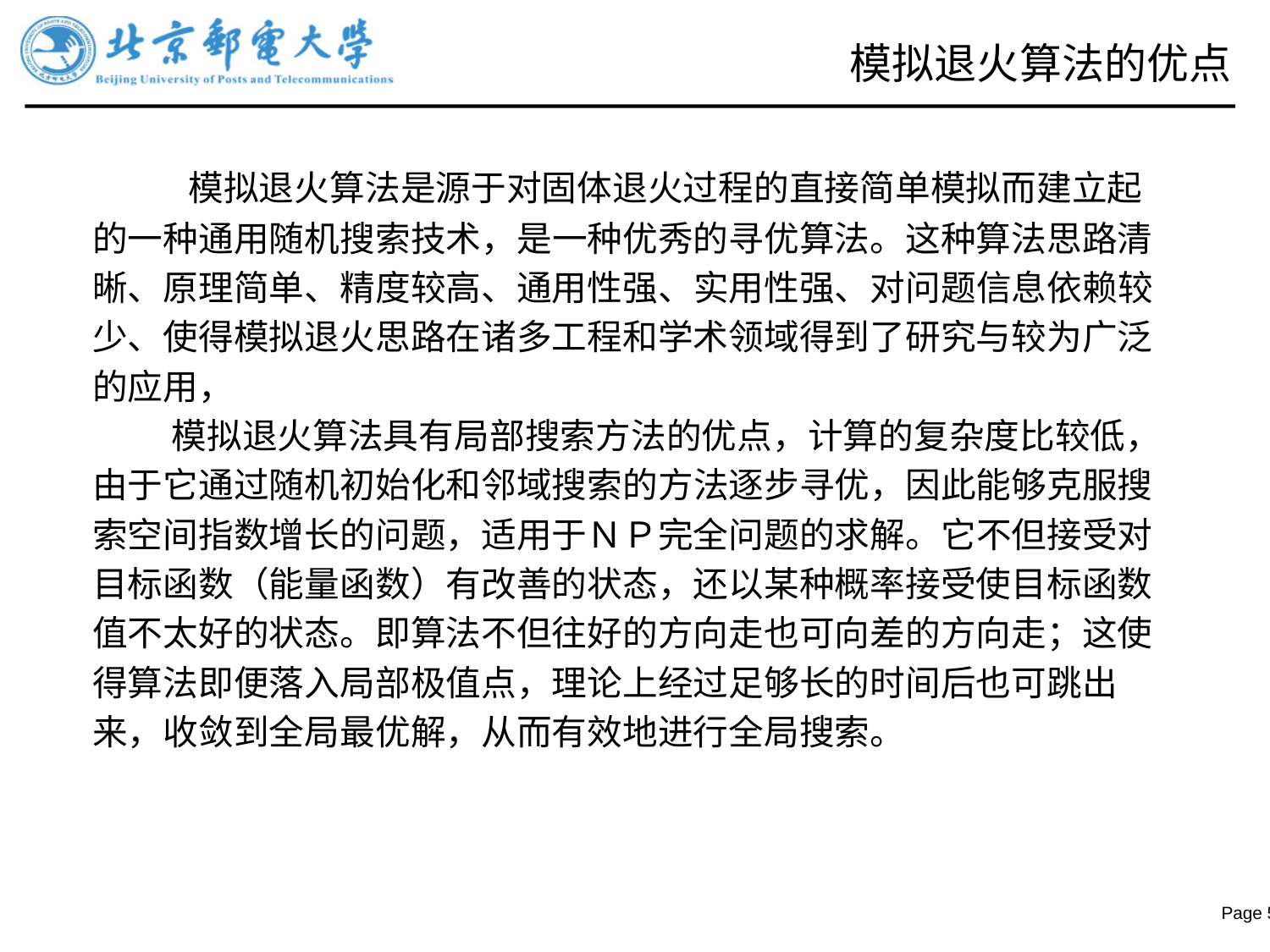

# 模拟退火算法的优点
         模拟退火算法是源于对固体退火过程的直接简单模拟而建立起的一种通用随机搜索技术，是一种优秀的寻优算法。这种算法思路清晰、原理简单、精度较高、通用性强、实用性强、对问题信息依赖较少、使得模拟退火思路在诸多工程和学术领域得到了研究与较为广泛的应用，
         模拟退火算法具有局部搜索方法的优点，计算的复杂度比较低，由于它通过随机初始化和邻域搜索的方法逐步寻优，因此能够克服搜索空间指数增长的问题，适用于ＮＰ完全问题的求解。它不但接受对目标函数（能量函数）有改善的状态，还以某种概率接受使目标函数值不太好的状态。即算法不但往好的方向走也可向差的方向走；这使得算法即便落入局部极值点，理论上经过足够长的时间后也可跳出来，收敛到全局最优解，从而有效地进行全局搜索。